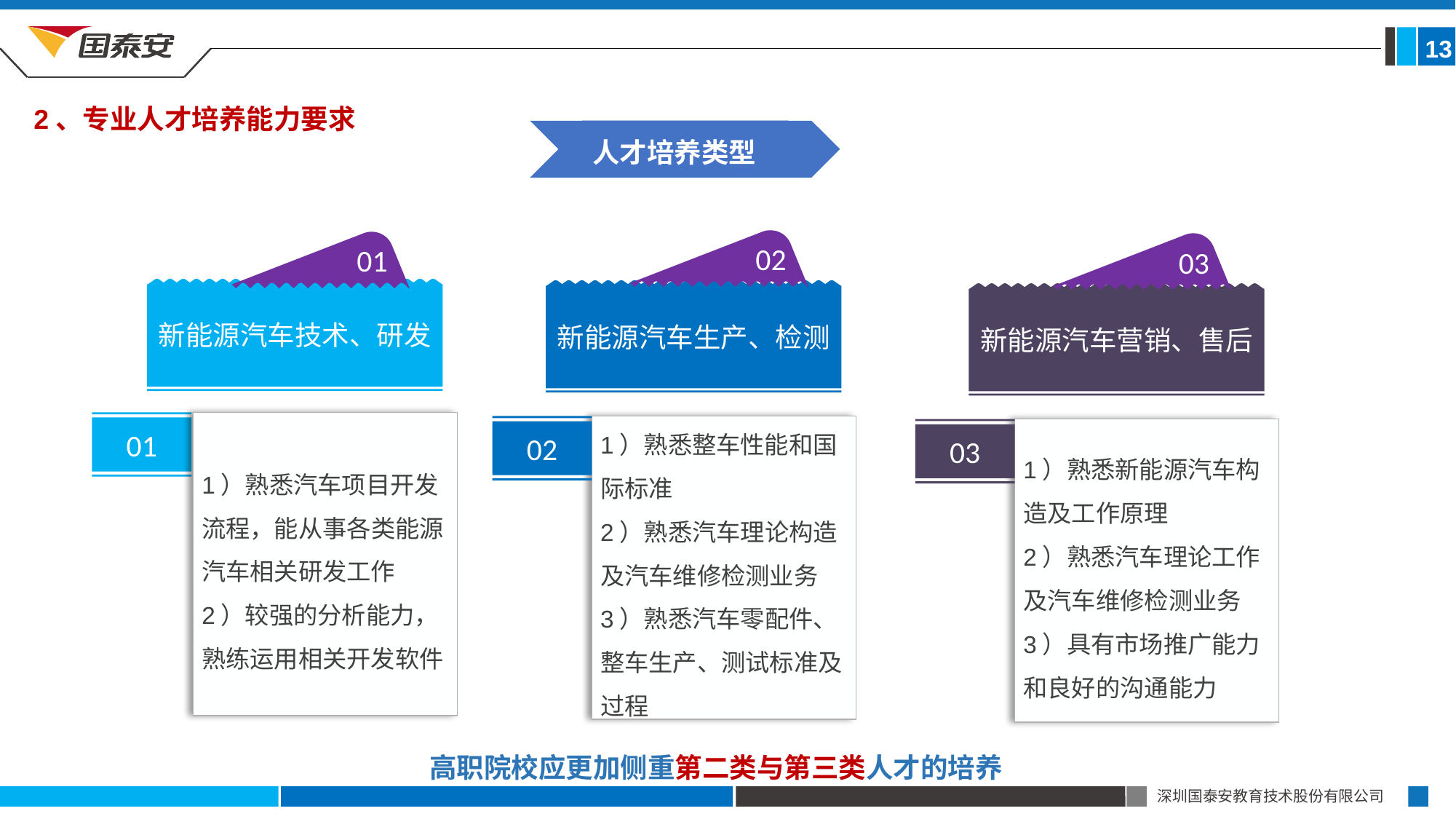

13
2、专业人才培养能力要求

人才培养类型
02
01
03
新能源汽车技术、研发
新能源汽车生产、检测
新能源汽车营销、售后
01
1）熟悉汽车项目开发流程，能从事各类能源汽车相关研发工作
2）较强的分析能力，熟练运用相关开发软件
02
1）熟悉整车性能和国际标准
2）熟悉汽车理论构造及汽车维修检测业务
3）熟悉汽车零配件、整车生产、测试标准及过程
03
1）熟悉新能源汽车构造及工作原理
2）熟悉汽车理论工作及汽车维修检测业务
3）具有市场推广能力和良好的沟通能力
高职院校应更加侧重第二类与第三类人才的培养